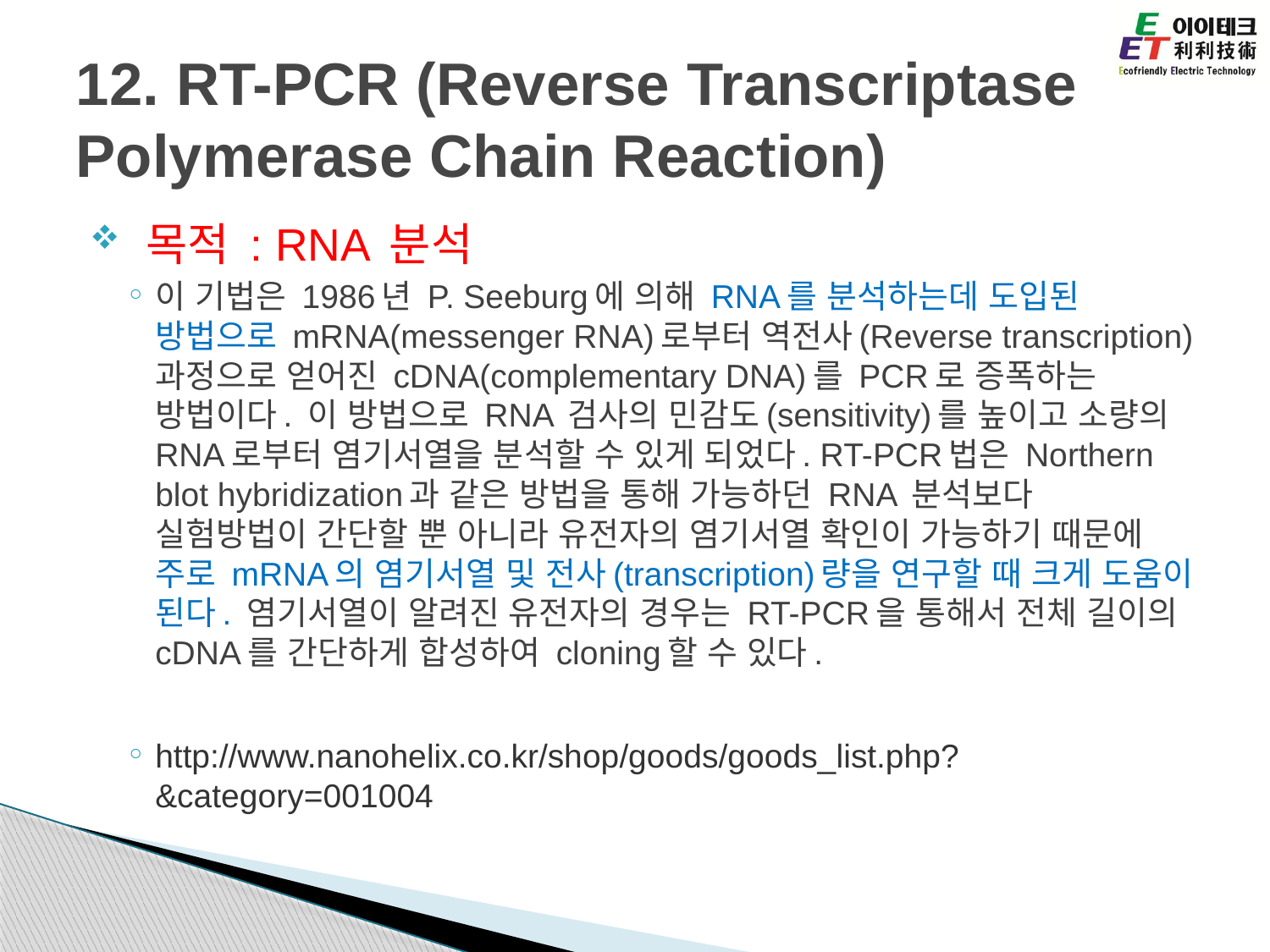

# 12. RT-PCR (Reverse Transcriptase Polymerase Chain Reaction)
 목적 : RNA 분석
이 기법은 1986년 P. Seeburg에 의해 RNA를 분석하는데 도입된 방법으로 mRNA(messenger RNA)로부터 역전사(Reverse transcription) 과정으로 얻어진 cDNA(complementary DNA)를 PCR로 증폭하는 방법이다. 이 방법으로 RNA 검사의 민감도(sensitivity)를 높이고 소량의 RNA로부터 염기서열을 분석할 수 있게 되었다. RT-PCR법은 Northern blot hybridization과 같은 방법을 통해 가능하던 RNA 분석보다 실험방법이 간단할 뿐 아니라 유전자의 염기서열 확인이 가능하기 때문에 주로 mRNA의 염기서열 및 전사(transcription)량을 연구할 때 크게 도움이 된다. 염기서열이 알려진 유전자의 경우는 RT-PCR을 통해서 전체 길이의 cDNA를 간단하게 합성하여 cloning할 수 있다.

http://www.nanohelix.co.kr/shop/goods/goods_list.php?&category=001004